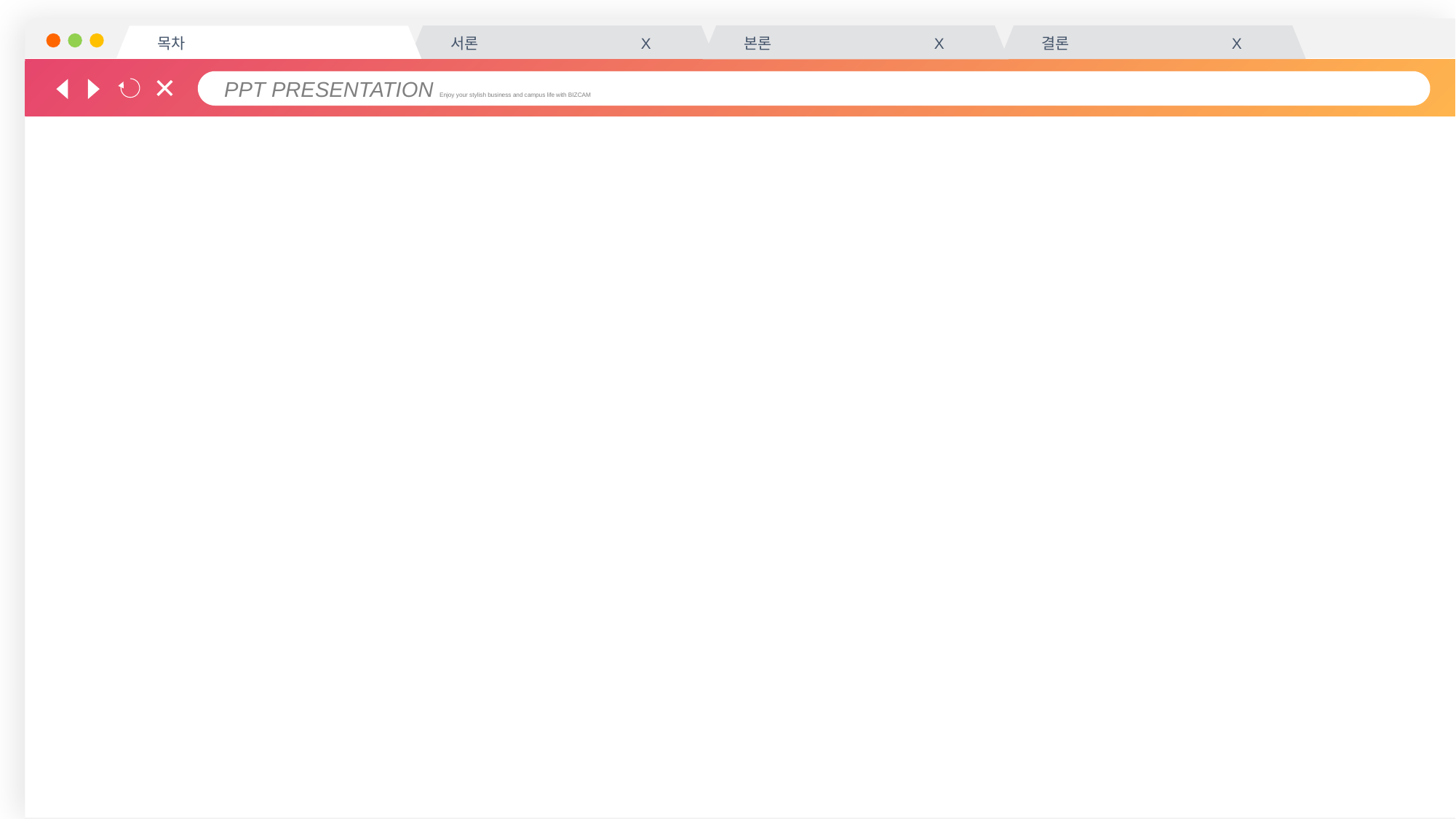

결론                                      X
본론                                      X
서론                                      X
목차

PPT PRESENTATION Enjoy your stylish business and campus life with BIZCAM